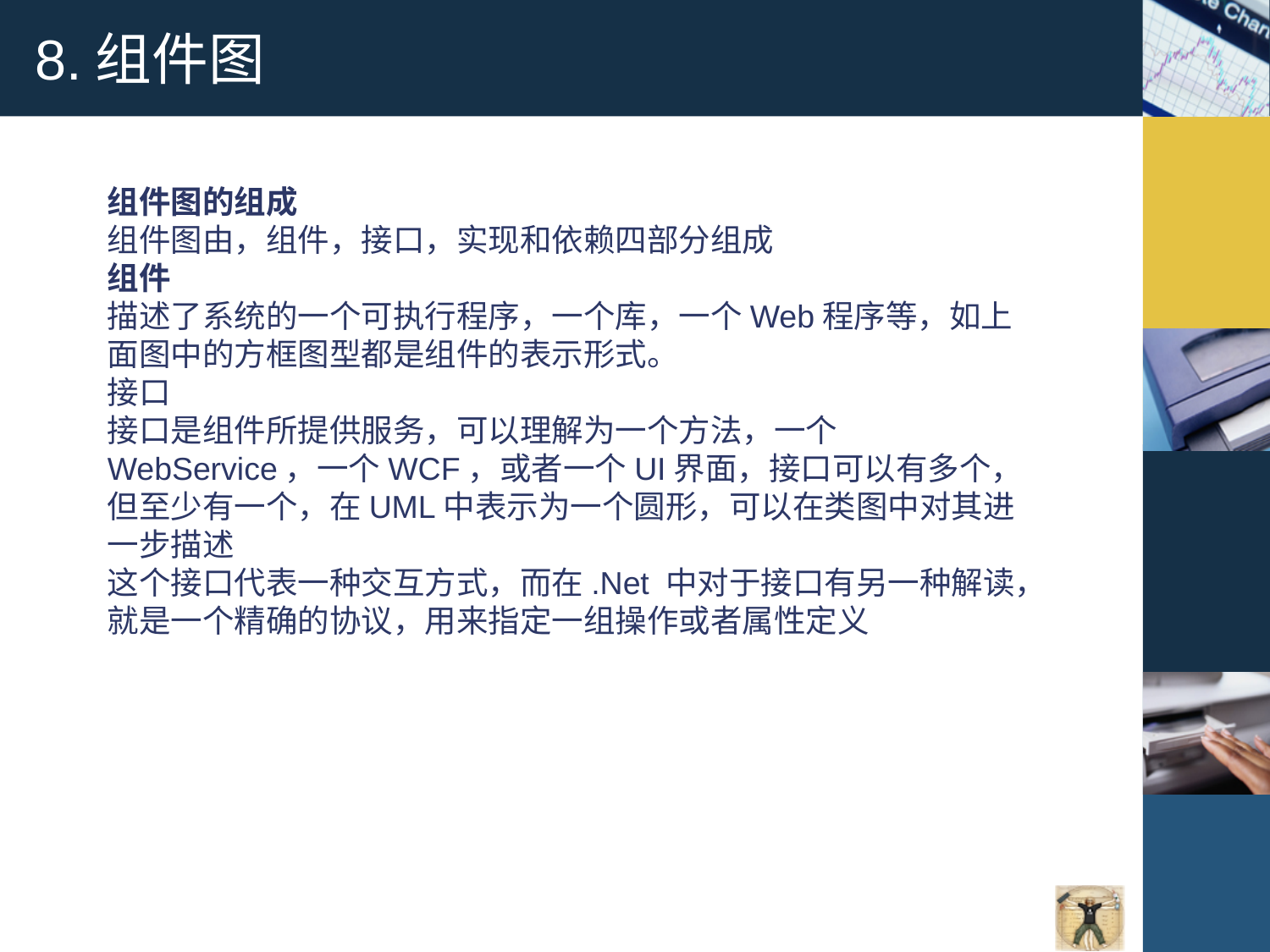

# 8.组件图
组件图的组成
组件图由，组件，接口，实现和依赖四部分组成
组件
描述了系统的一个可执行程序，一个库，一个Web程序等，如上面图中的方框图型都是组件的表示形式。
接口
接口是组件所提供服务，可以理解为一个方法，一个WebService，一个WCF，或者一个UI界面，接口可以有多个，但至少有一个，在UML中表示为一个圆形，可以在类图中对其进一步描述
这个接口代表一种交互方式，而在.Net 中对于接口有另一种解读，就是一个精确的协议，用来指定一组操作或者属性定义